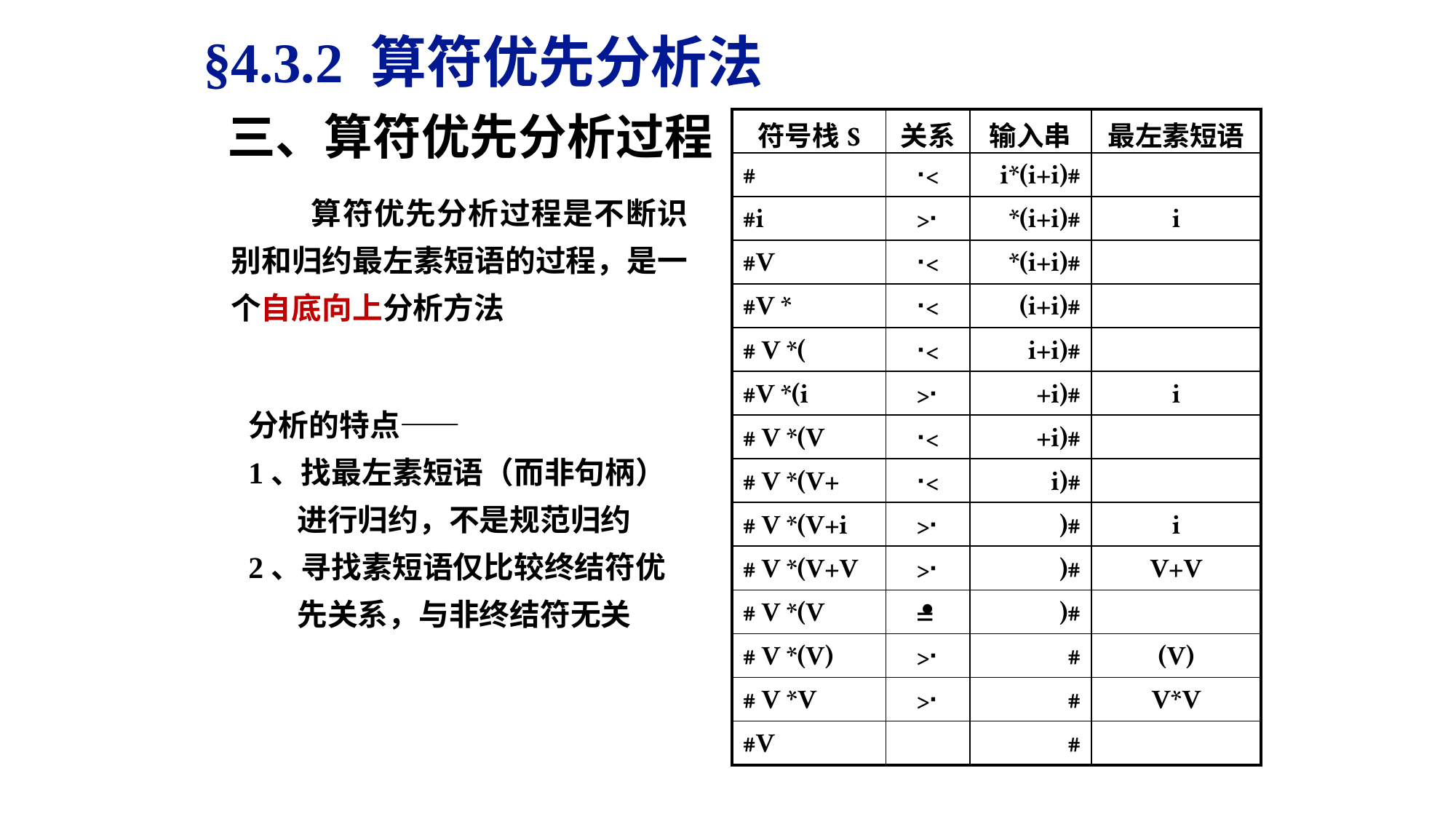

§4.3.2 算符优先分析法
三、算符优先分析过程
| 符号栈S | 关系 | 输入串 | 最左素短语 |
| --- | --- | --- | --- |
| # | ·< | i\*(i+i)# |  |
| #i | >· | \*(i+i)# | i |
| #V | ·< | \*(i+i)# |  |
| #V \* | ·< | (i+i)# |  |
| # V \*( | ·< | i+i)# |  |
| #V \*(i | >· | +i)# | i |
| # V \*(V | ·< | +i)# |  |
| # V \*(V+ | ·< | i)# |  |
| # V \*(V+i | >· | )# | i |
| # V \*(V+V | >· | )# | V+V |
| # V \*(V |  | )# |  |
| # V \*(V) | >· | # | (V) |
| # V \*V | >· | # | V\*V |
| #V |  | # |  |
         算符优先分析过程是不断识别和归约最左素短语的过程，是一个自底向上分析方法
分析的特点——
1、找最左素短语（而非句柄）
      进行归约，不是规范归约
2、寻找素短语仅比较终结符优
      先关系，与非终结符无关
·
=